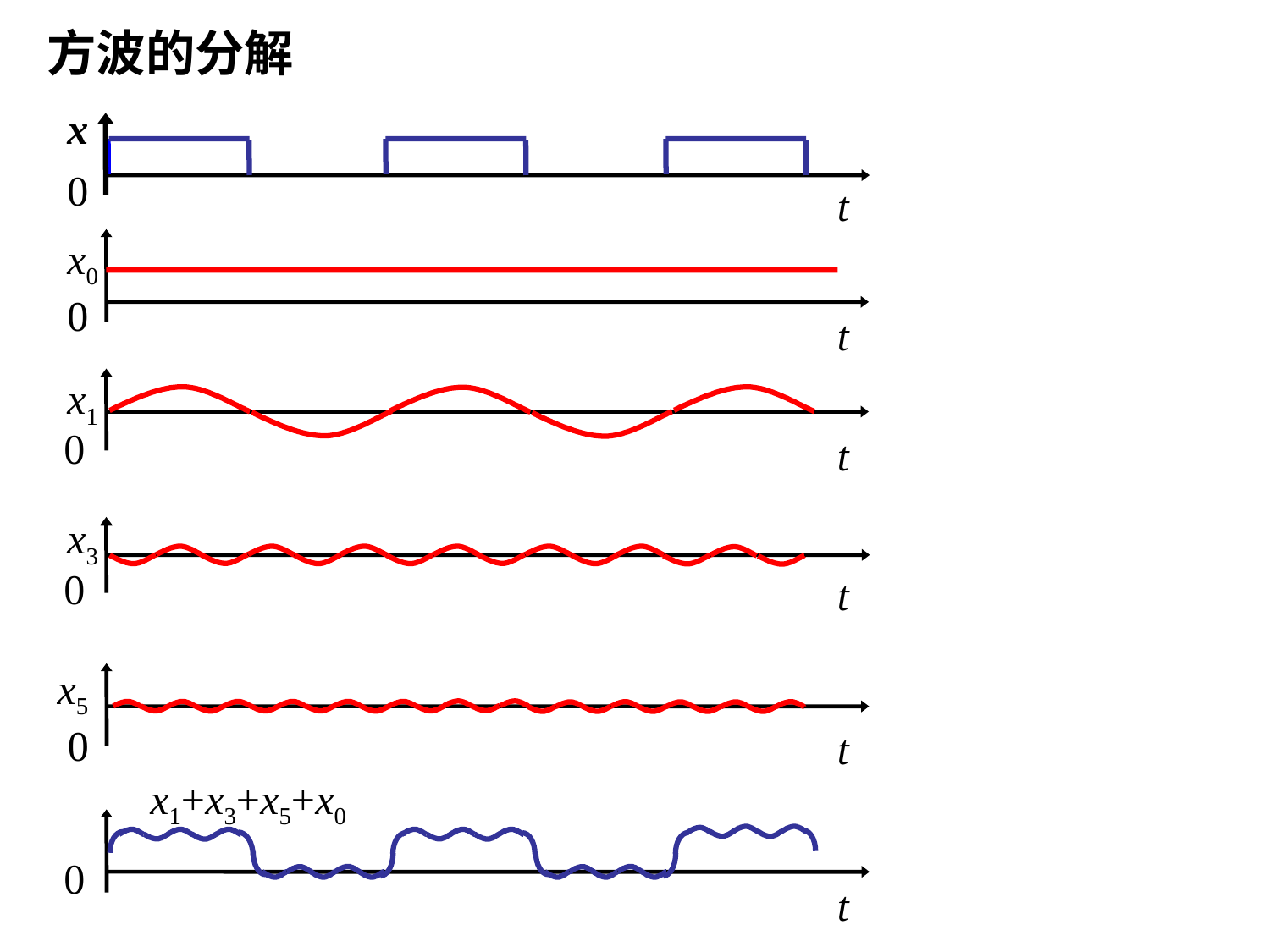

方波的分解
x

0
t

x0

0

t
x1

0
t
x3

0
t
x5

0
t
x1+x3+x5+x0

0

t